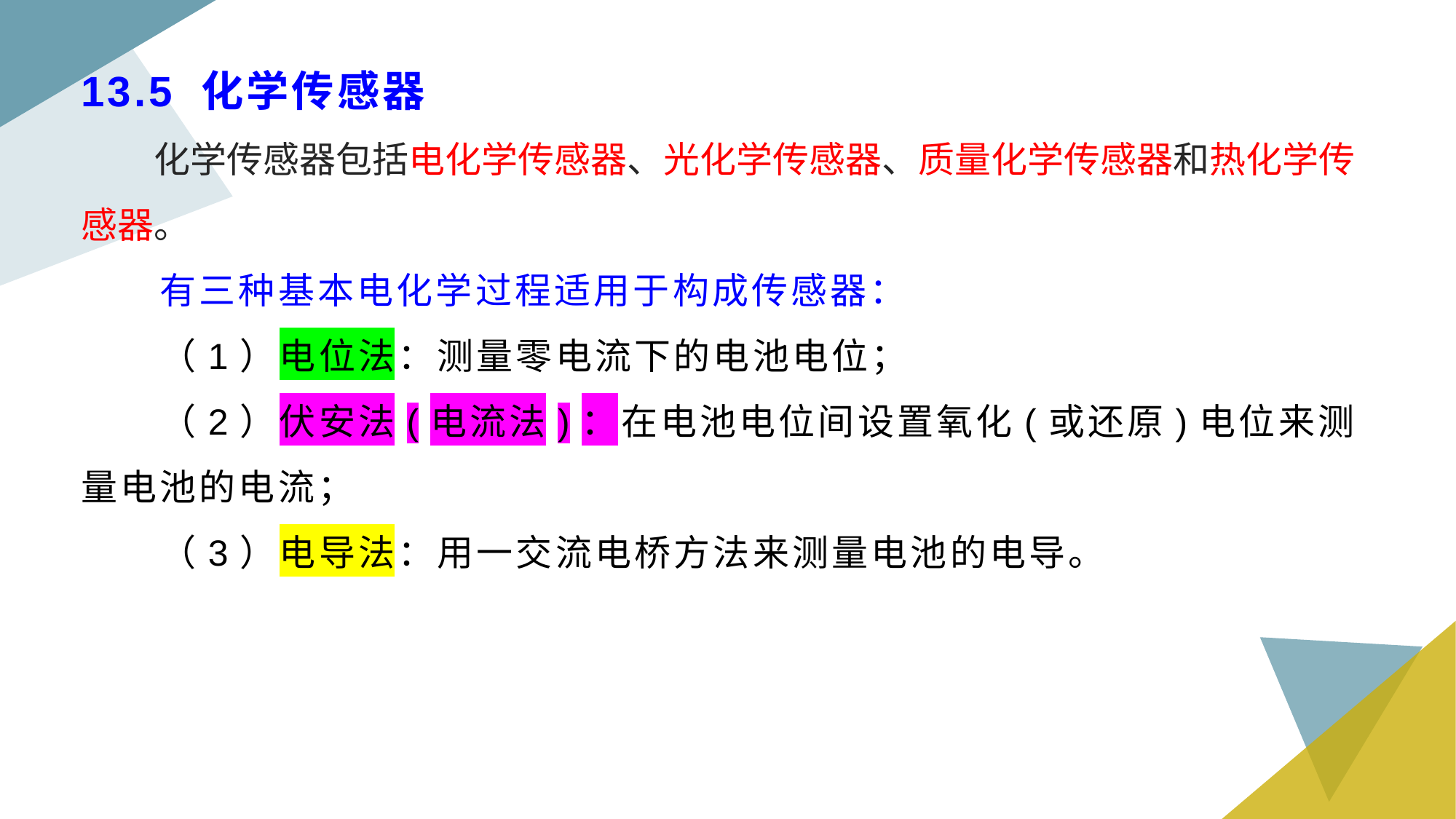

13.5 化学传感器
化学传感器包括电化学传感器、光化学传感器、质量化学传感器和热化学传感器。
有三种基本电化学过程适用于构成传感器：
（1）电位法：测量零电流下的电池电位；
（2）伏安法(电流法)：在电池电位间设置氧化(或还原)电位来测量电池的电流；
（3）电导法：用一交流电桥方法来测量电池的电导。